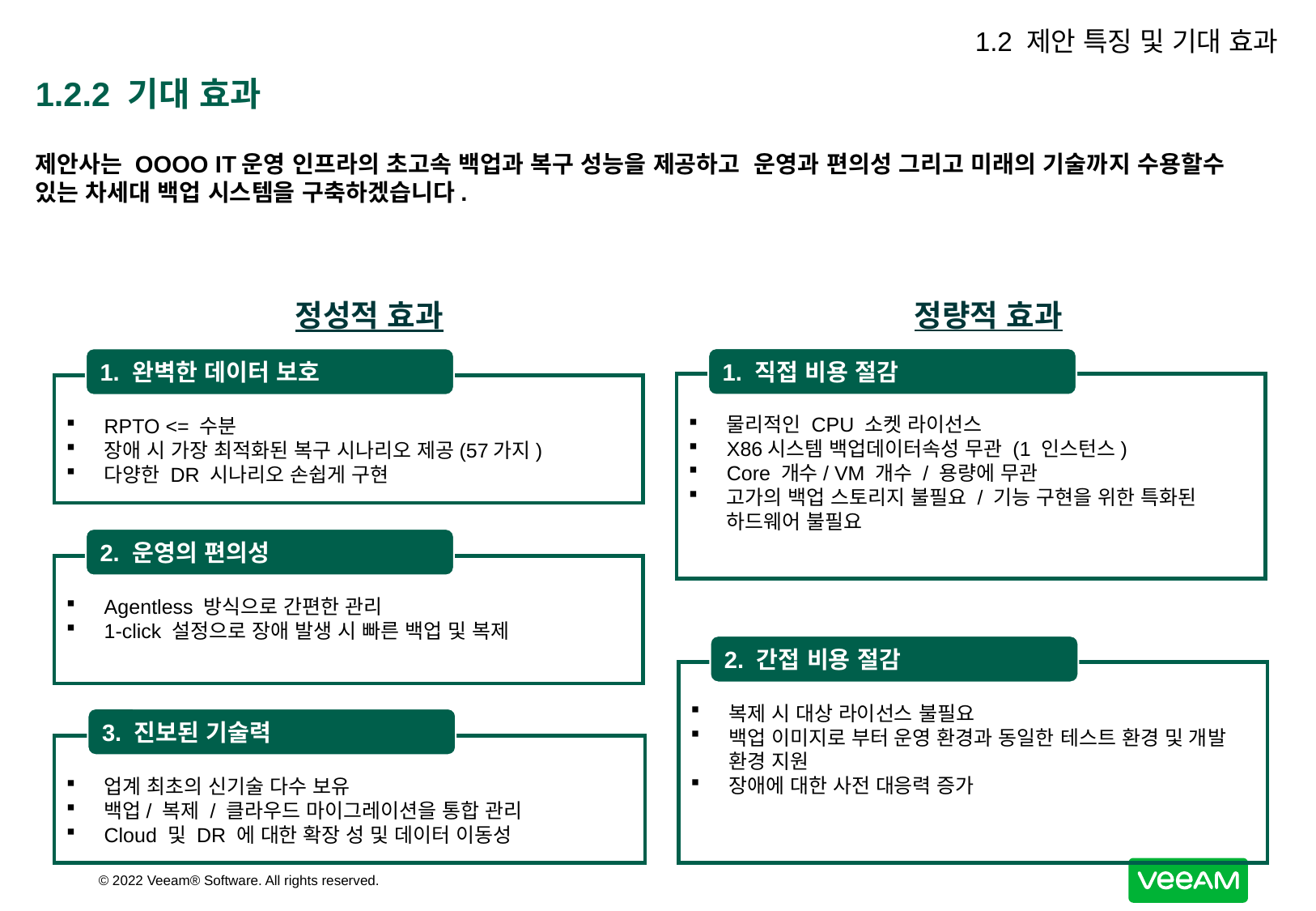

1.2 제안 특징 및 기대 효과
# 1.2.2 기대 효과

제안사는 OOOO IT운영 인프라의 초고속 백업과 복구 성능을 제공하고  운영과 편의성 그리고 미래의 기술까지 수용할수 있는 차세대 백업 시스템을 구축하겠습니다.
정량적 효과
정성적 효과
1. 직접 비용 절감
1. 완벽한 데이터 보호
물리적인 CPU 소켓 라이선스
X86시스템 백업데이터속성 무관 (1 인스턴스)
Core 개수/ VM 개수 / 용량에 무관
고가의 백업 스토리지 불필요 / 기능 구현을 위한 특화된 하드웨어 불필요
RPTO <= 수분
장애 시 가장 최적화된 복구 시나리오 제공(57가지)
다양한 DR 시나리오 손쉽게 구현
2. 운영의 편의성
Agentless 방식으로 간편한 관리
1-click 설정으로 장애 발생 시 빠른 백업 및 복제
2. 간접 비용 절감
복제 시 대상 라이선스 불필요
백업 이미지로 부터 운영 환경과 동일한 테스트 환경 및 개발 환경 지원
장애에 대한 사전 대응력 증가
3. 진보된 기술력
업계 최초의 신기술 다수 보유
백업/ 복제 / 클라우드 마이그레이션을 통합 관리
Cloud 및 DR 에 대한 확장 성 및 데이터 이동성